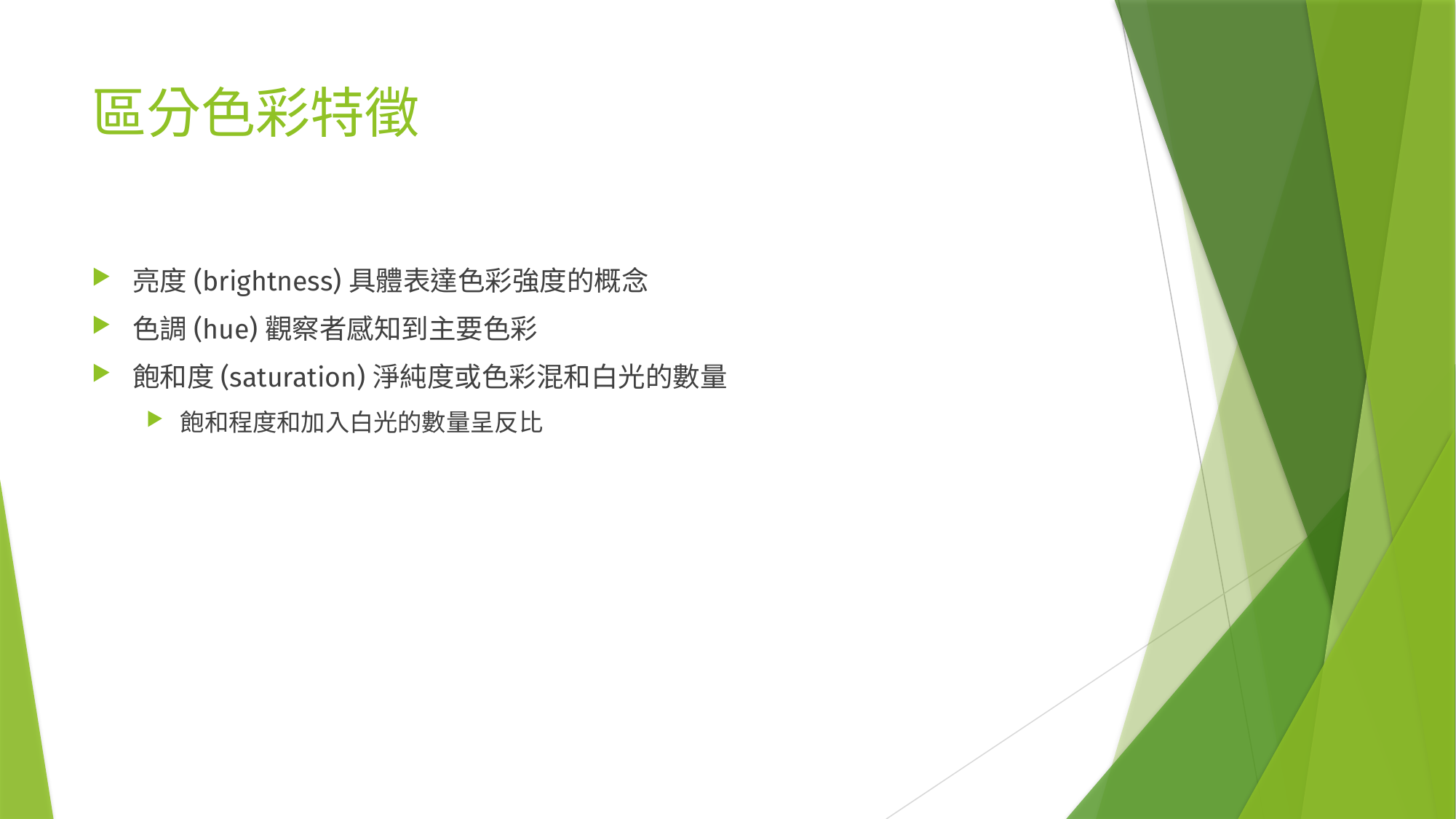

# 區分色彩特徵
亮度(brightness)具體表達色彩強度的概念
色調(hue)觀察者感知到主要色彩
飽和度(saturation)淨純度或色彩混和白光的數量
飽和程度和加入白光的數量呈反比